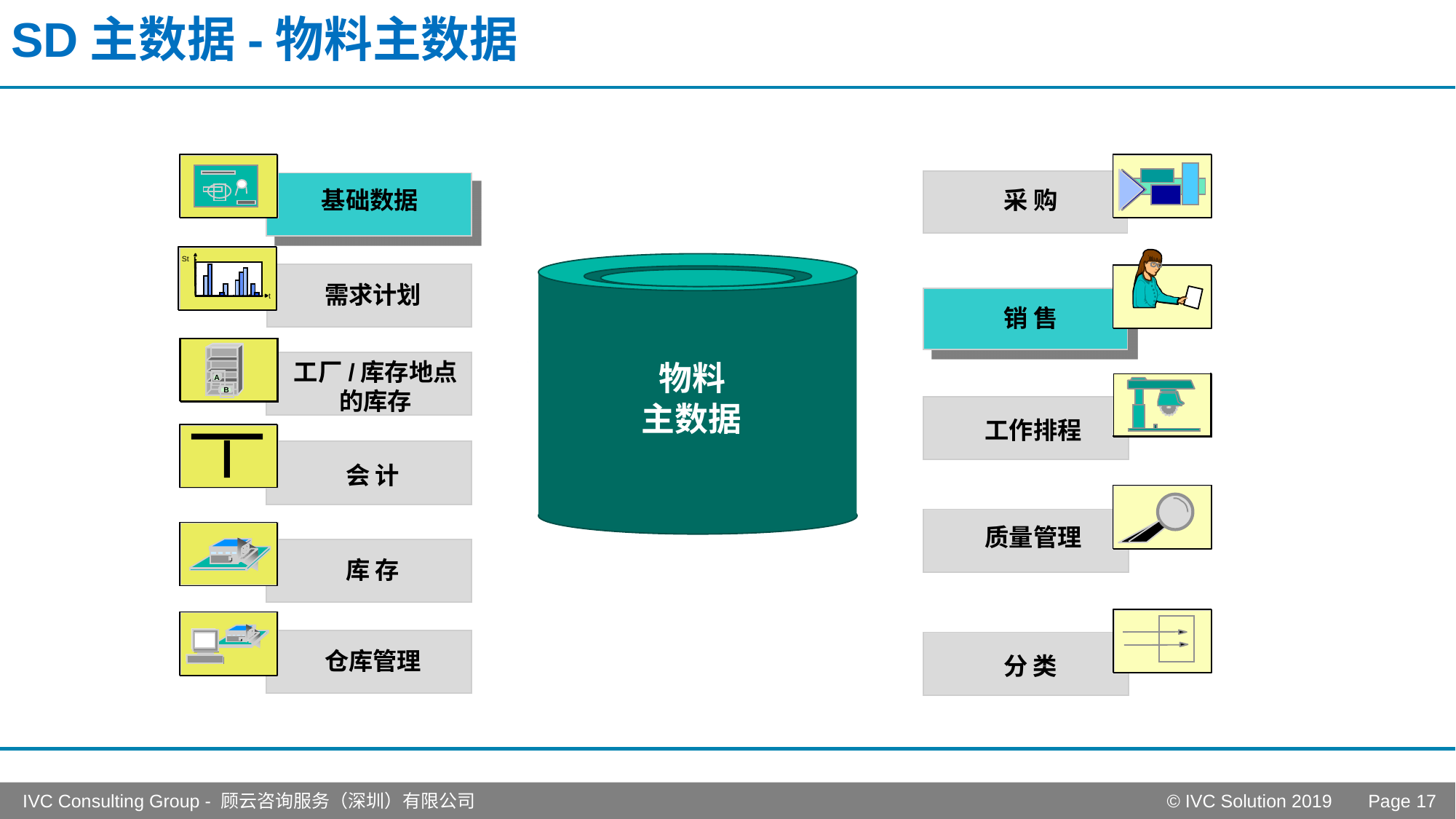

# SD主数据-物料主数据

基础数据
采 购

物料

主数据

St

需求计划

t

销 售

工厂/库存地点
的库存

A

B

工作排程

会 计

质量管理

库 存

仓库管理

分 类